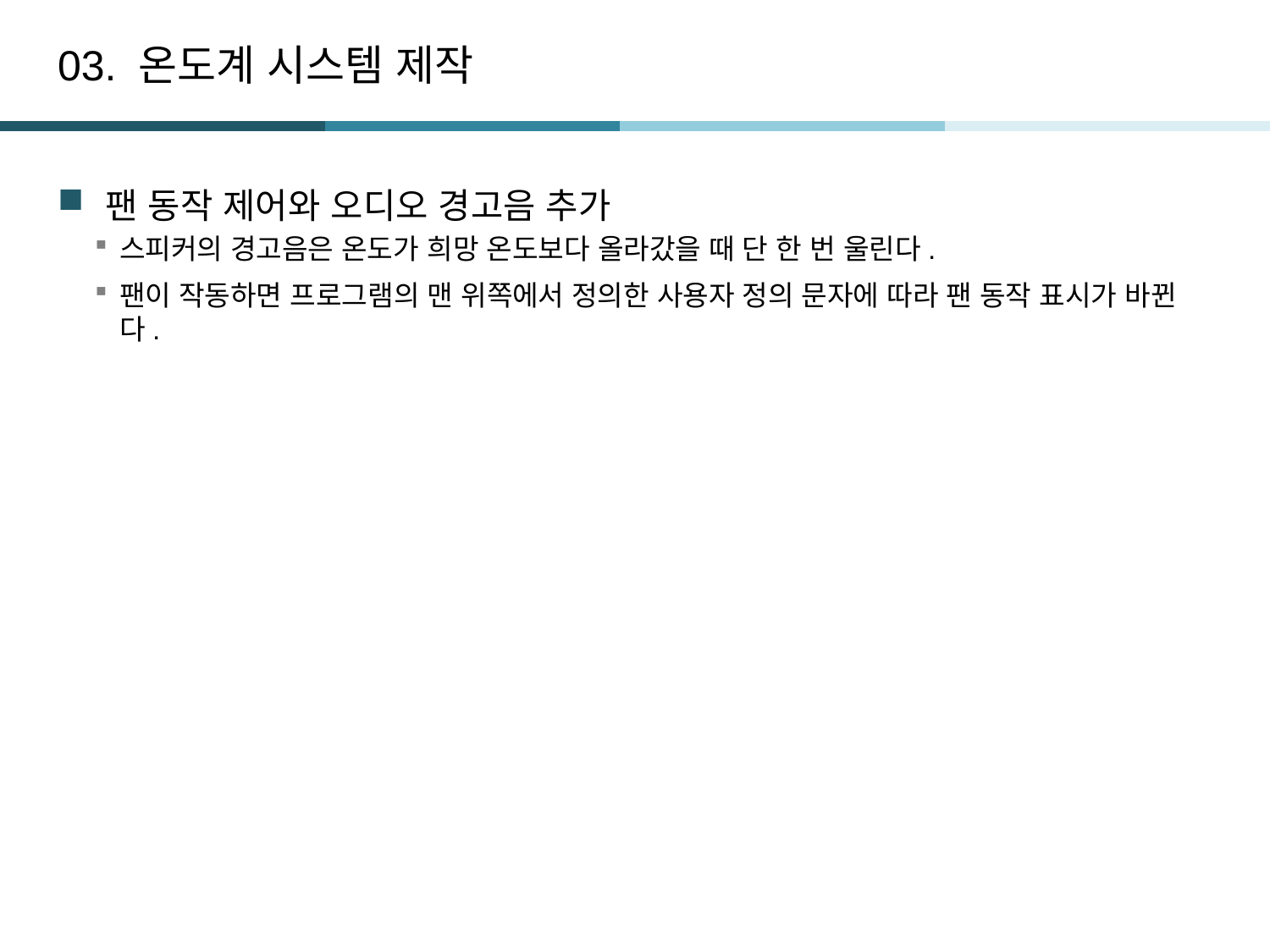

# 03. 온도계 시스템 제작
팬 동작 제어와 오디오 경고음 추가
스피커의 경고음은 온도가 희망 온도보다 올라갔을 때 단 한 번 울린다.
팬이 작동하면 프로그램의 맨 위쪽에서 정의한 사용자 정의 문자에 따라 팬 동작 표시가 바뀐다.